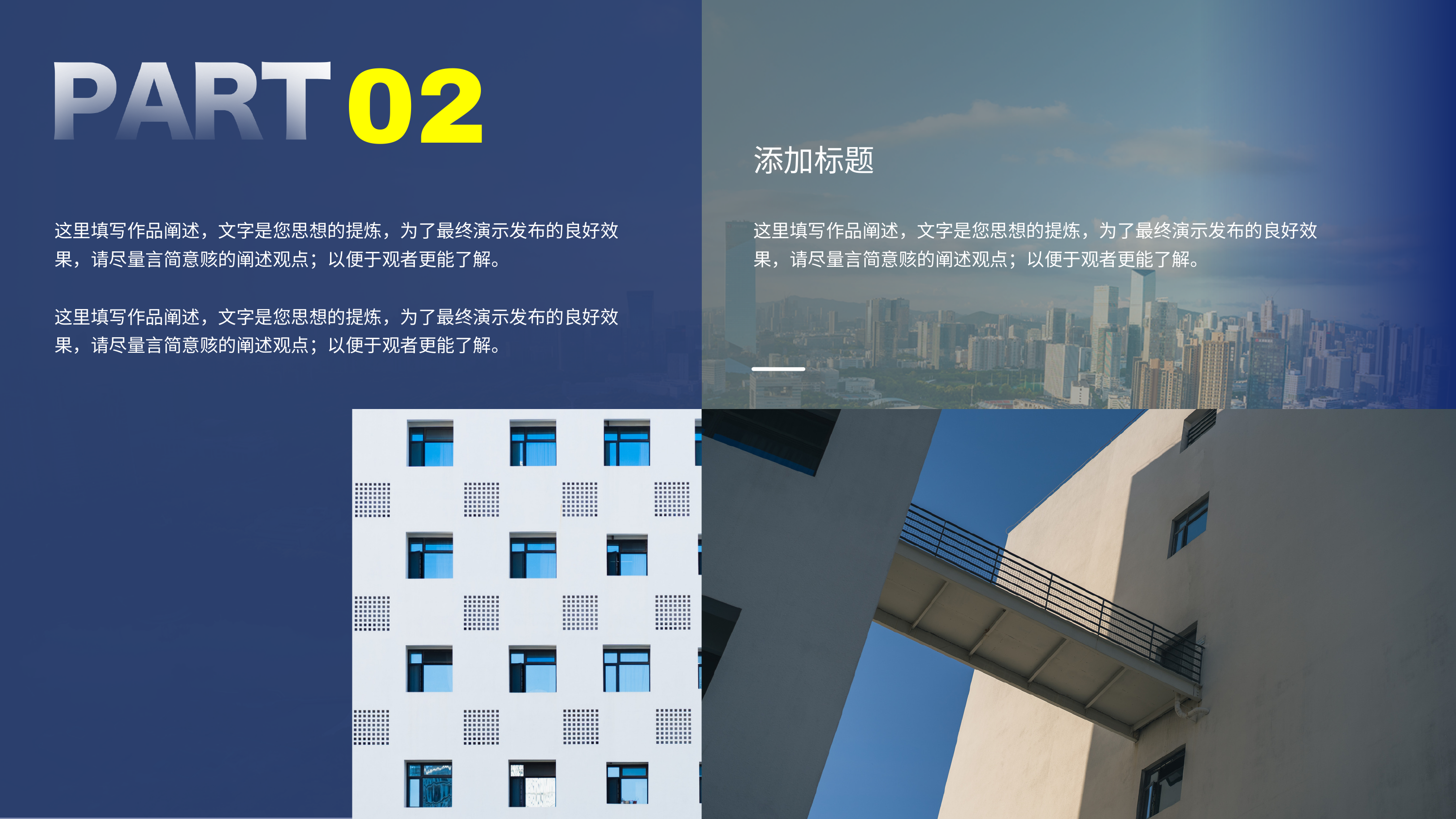

02

添加标题
这里填写作品阐述，文字是您思想的提炼，为了最终演示发布的良好效果，请尽量言简意赅的阐述观点；以便于观者更能了解。
这里填写作品阐述，文字是您思想的提炼，为了最终演示发布的良好效果，请尽量言简意赅的阐述观点；以便于观者更能了解。
这里填写作品阐述，文字是您思想的提炼，为了最终演示发布的良好效果，请尽量言简意赅的阐述观点；以便于观者更能了解。